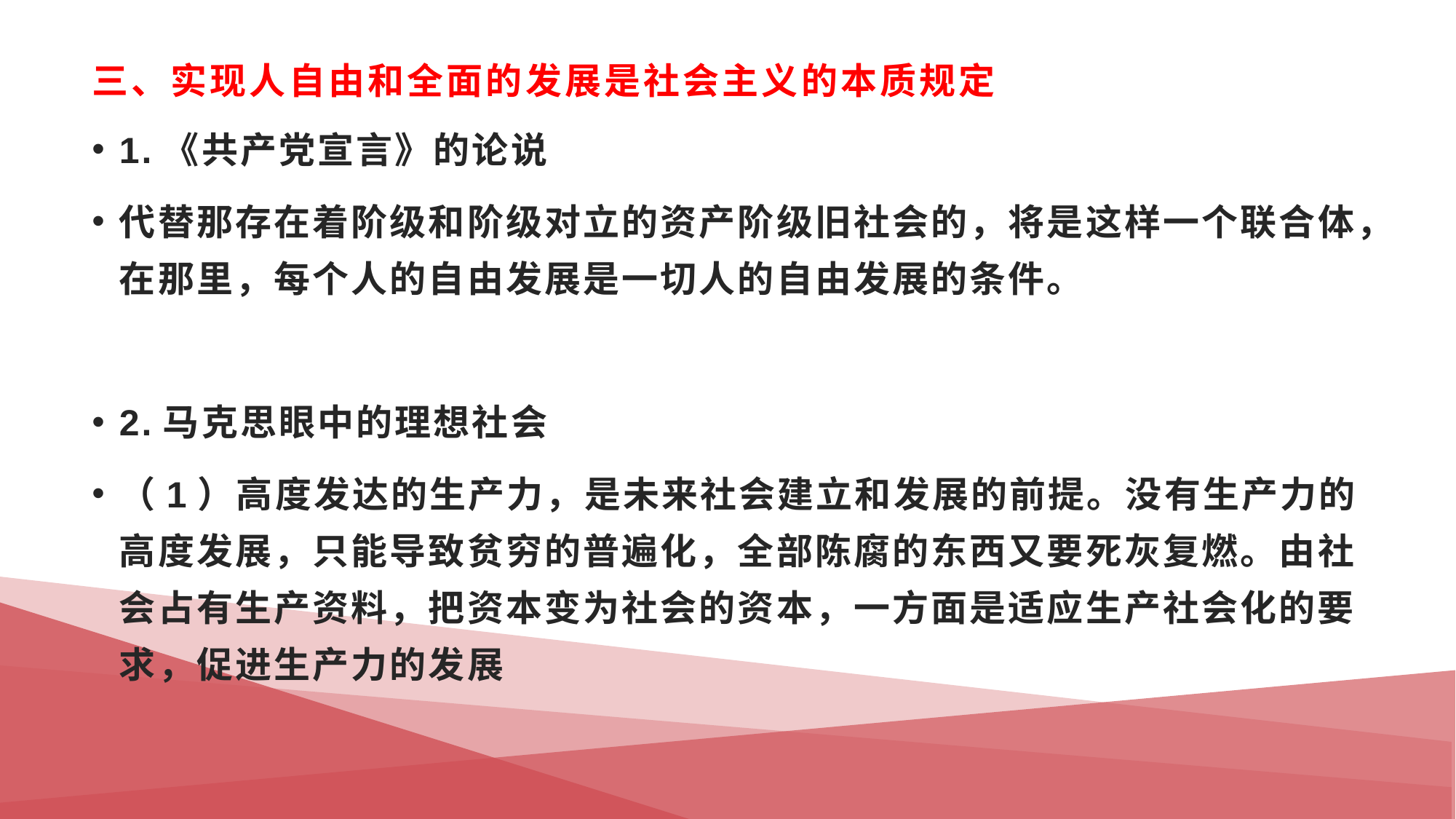

# 三、实现人自由和全面的发展是社会主义的本质规定
1.《共产党宣言》的论说
代替那存在着阶级和阶级对立的资产阶级旧社会的，将是这样一个联合体，在那里，每个人的自由发展是一切人的自由发展的条件。

2.马克思眼中的理想社会
（1）高度发达的生产力，是未来社会建立和发展的前提。没有生产力的高度发展，只能导致贫穷的普遍化，全部陈腐的东西又要死灰复燃。由社会占有生产资料，把资本变为社会的资本，一方面是适应生产社会化的要求，促进生产力的发展